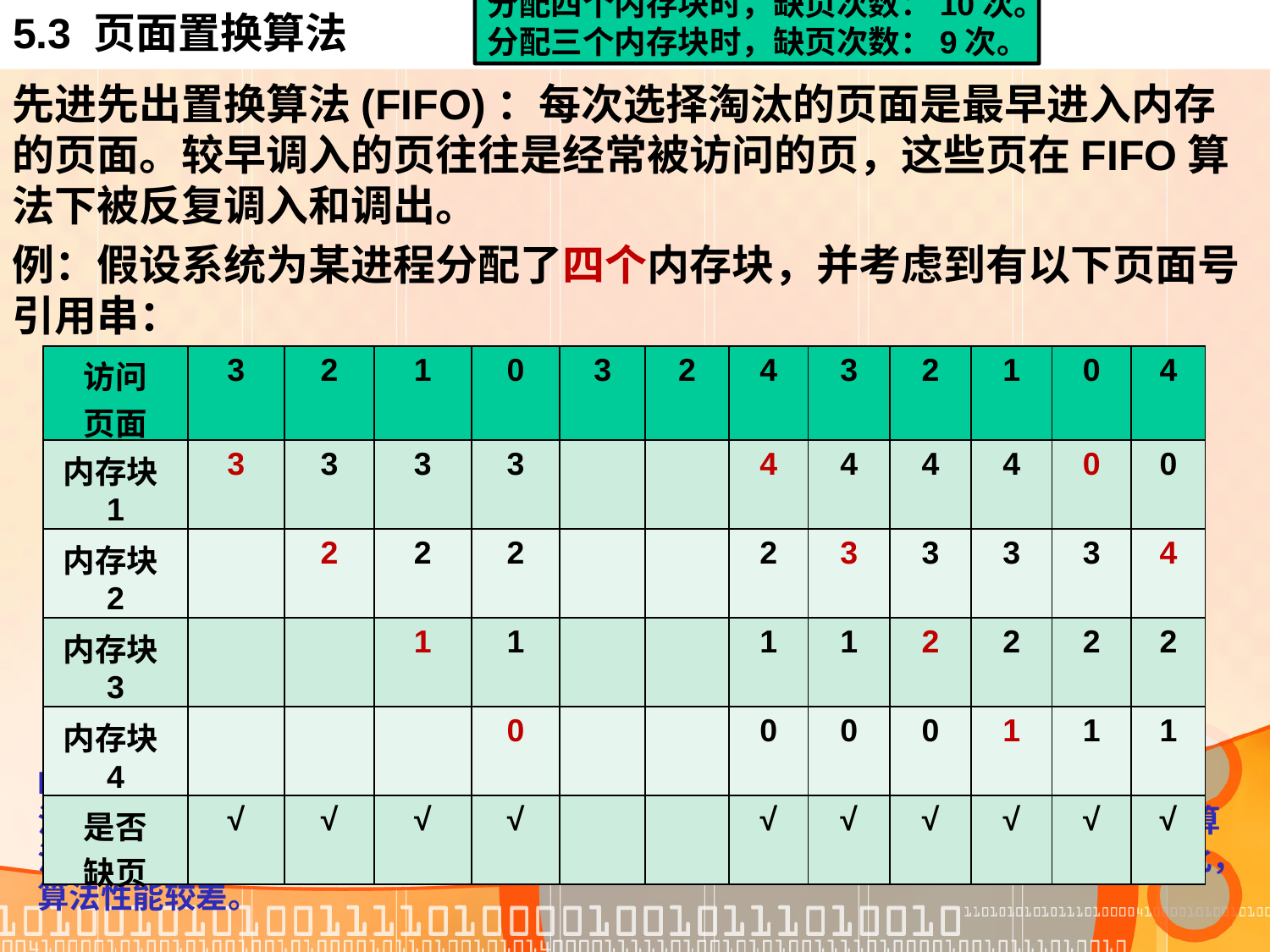

# 5.3 页面置换算法
分配四个内存块时，缺页次数：10次。
分配三个内存块时，缺页次数：9次。
先进先出置换算法(FIFO)：每次选择淘汰的页面是最早进入内存的页面。较早调入的页往往是经常被访问的页，这些页在FIFO算法下被反复调入和调出。
例：假设系统为某进程分配了四个内存块，并考虑到有以下页面号引用串：
| 访问 页面 | 3 | 2 | 1 | 0 | 3 | 2 | 4 | 3 | 2 | 1 | 0 | 4 |
| --- | --- | --- | --- | --- | --- | --- | --- | --- | --- | --- | --- | --- |
| 内存块1 | 3 | 3 | 3 | 3 |  |  | 4 | 4 | 4 | 4 | 0 | 0 |
| 内存块2 |  | 2 | 2 | 2 |  |  | 2 | 3 | 3 | 3 | 3 | 4 |
| 内存块3 |  |  | 1 | 1 |  |  | 1 | 1 | 2 | 2 | 2 | 2 |
| 内存块4 |  |  |  | 0 |  |  | 0 | 0 | 0 | 1 | 1 | 1 |
| 是否 缺页 | √ | √ | √ | √ |  |  | √ | √ | √ | √ | √ | √ |
Belady异常--当为进程分配的物理块数增大时，缺页次数不减反增的异常现象。
注：只有FIFO算法会产生Belady异常。另外，FIFO算法虽然实现简单，但是该算法与实际进程运行时的规律不适应，因为先进入的页面也有可能最经常被访问。因此，算法性能较差。